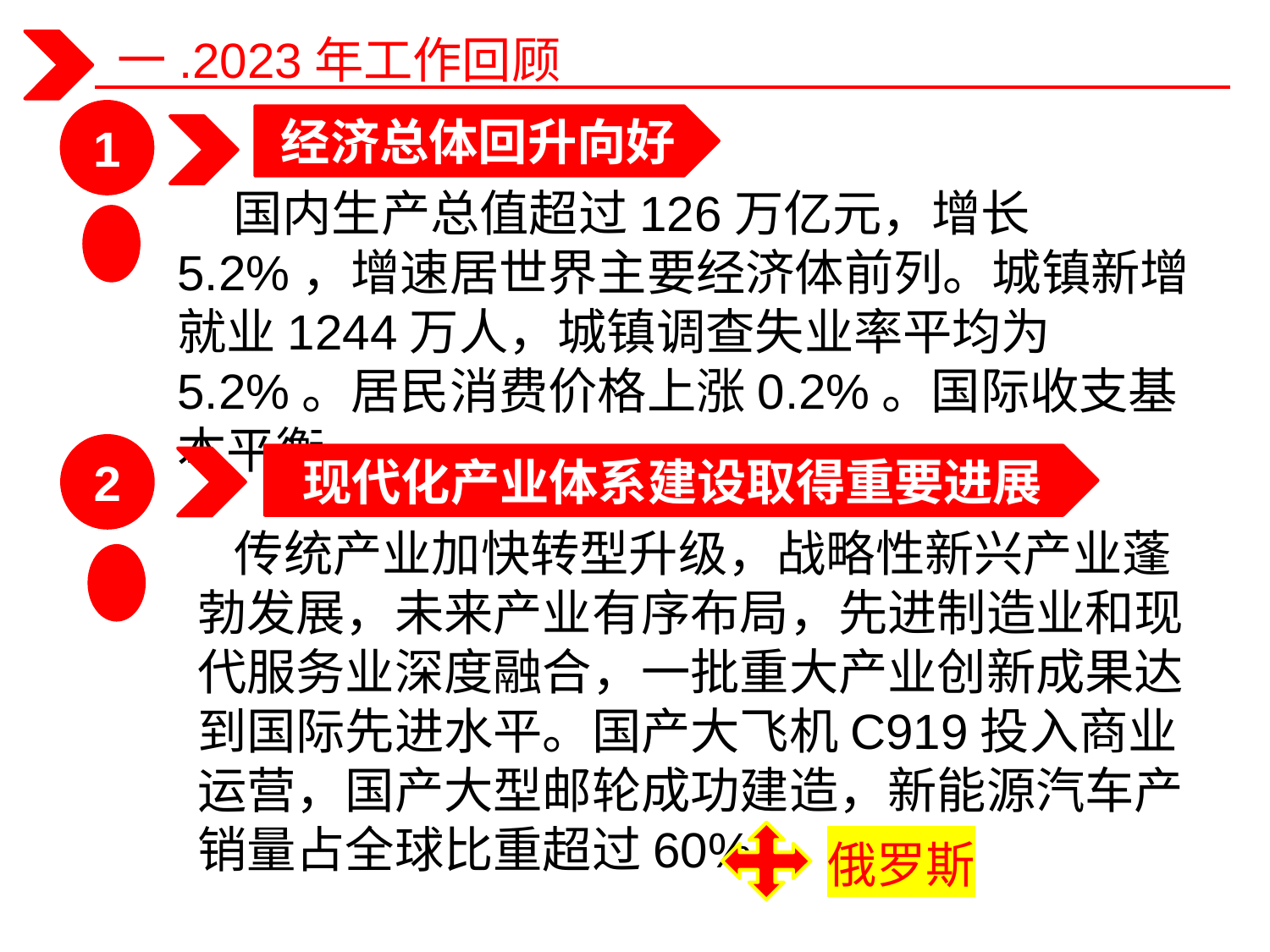

一.2023年工作回顾

1
经济总体回升向好

    国内生产总值超过126万亿元，增长5.2%，增速居世界主要经济体前列。城镇新增就业1244万人，城镇调查失业率平均为5.2%。居民消费价格上涨0.2%。国际收支基本平衡。

2
现代化产业体系建设取得重要进展

传统产业加快转型升级，战略性新兴产业蓬勃发展，未来产业有序布局，先进制造业和现代服务业深度融合，一批重大产业创新成果达到国际先进水平。国产大飞机C919投入商业运营，国产大型邮轮成功建造，新能源汽车产销量占全球比重超过60%。

俄罗斯